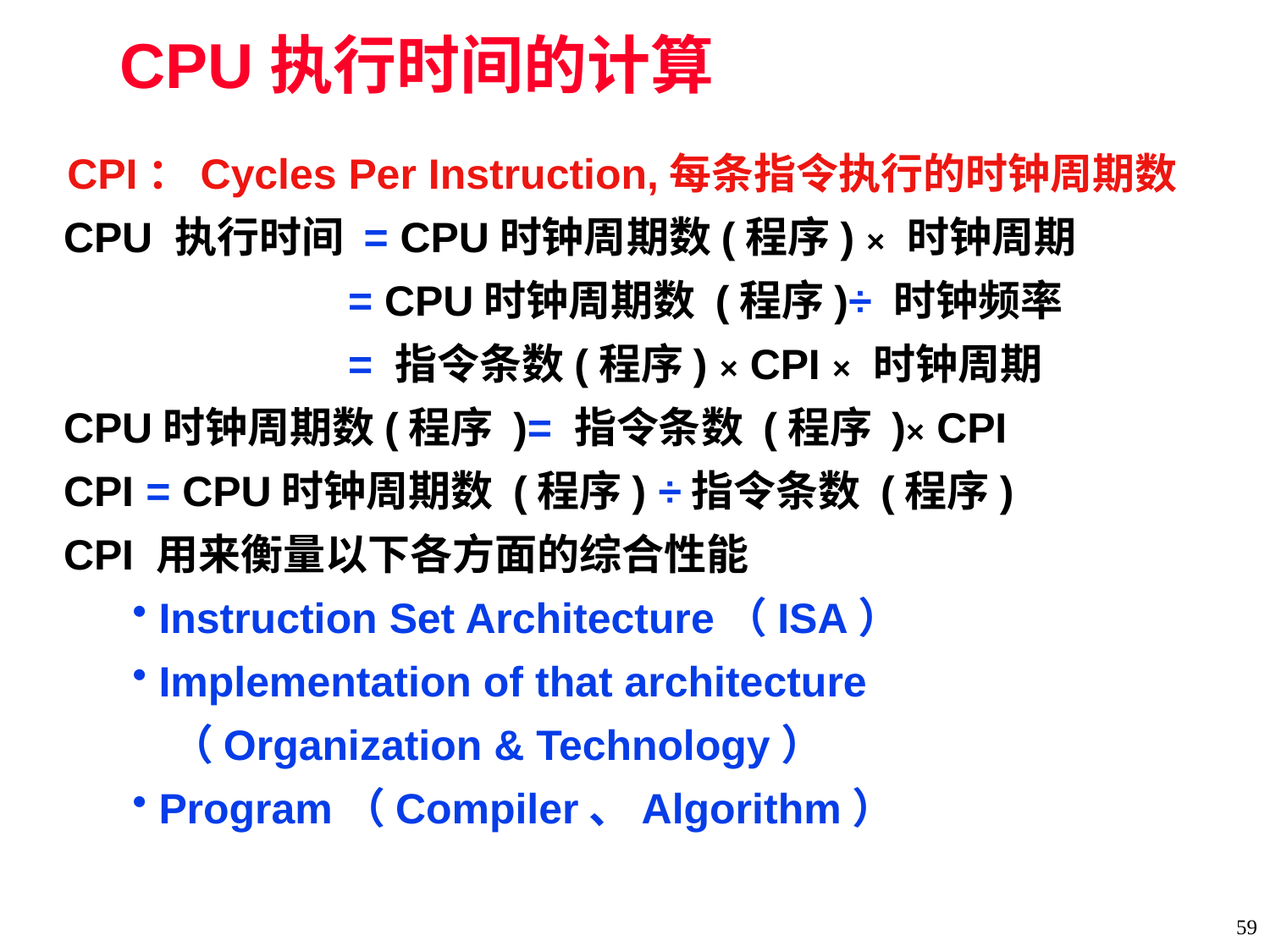

# CPU执行时间的计算
CPI：Cycles Per Instruction,每条指令执行的时钟周期数
CPU 执行时间 = CPU时钟周期数(程序) × 时钟周期
                        = CPU时钟周期数 (程序)÷ 时钟频率
                        = 指令条数(程序) × CPI × 时钟周期
CPU时钟周期数(程序 )= 指令条数 (程序 )× CPI
CPI = CPU时钟周期数 (程序) ÷指令条数 (程序)
CPI 用来衡量以下各方面的综合性能
Instruction Set Architecture（ISA）
Implementation of that architecture
   （Organization & Technology）
Program（Compiler、Algorithm）
59